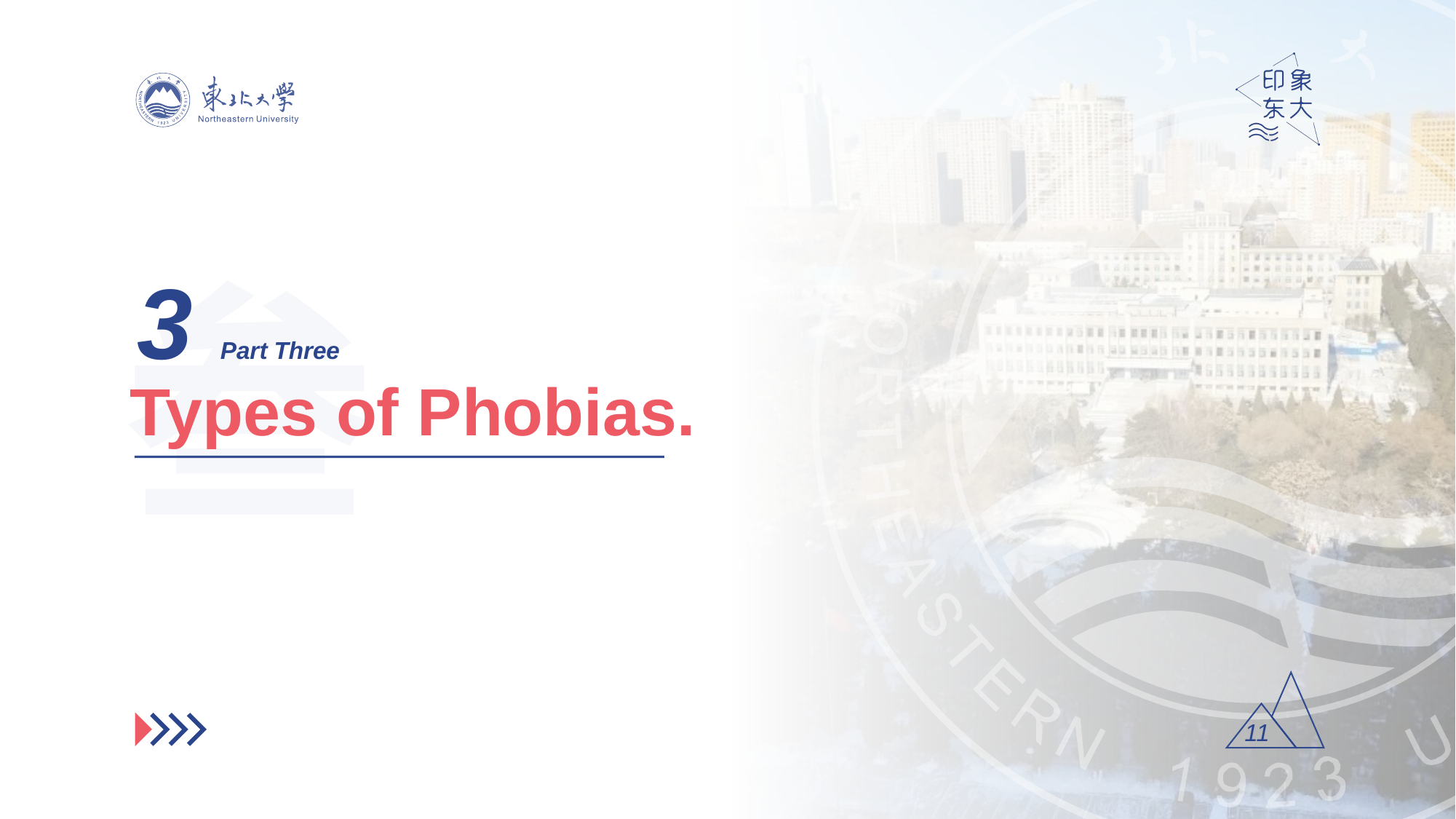

叁
3 Part Three
Types of Phobias.
11